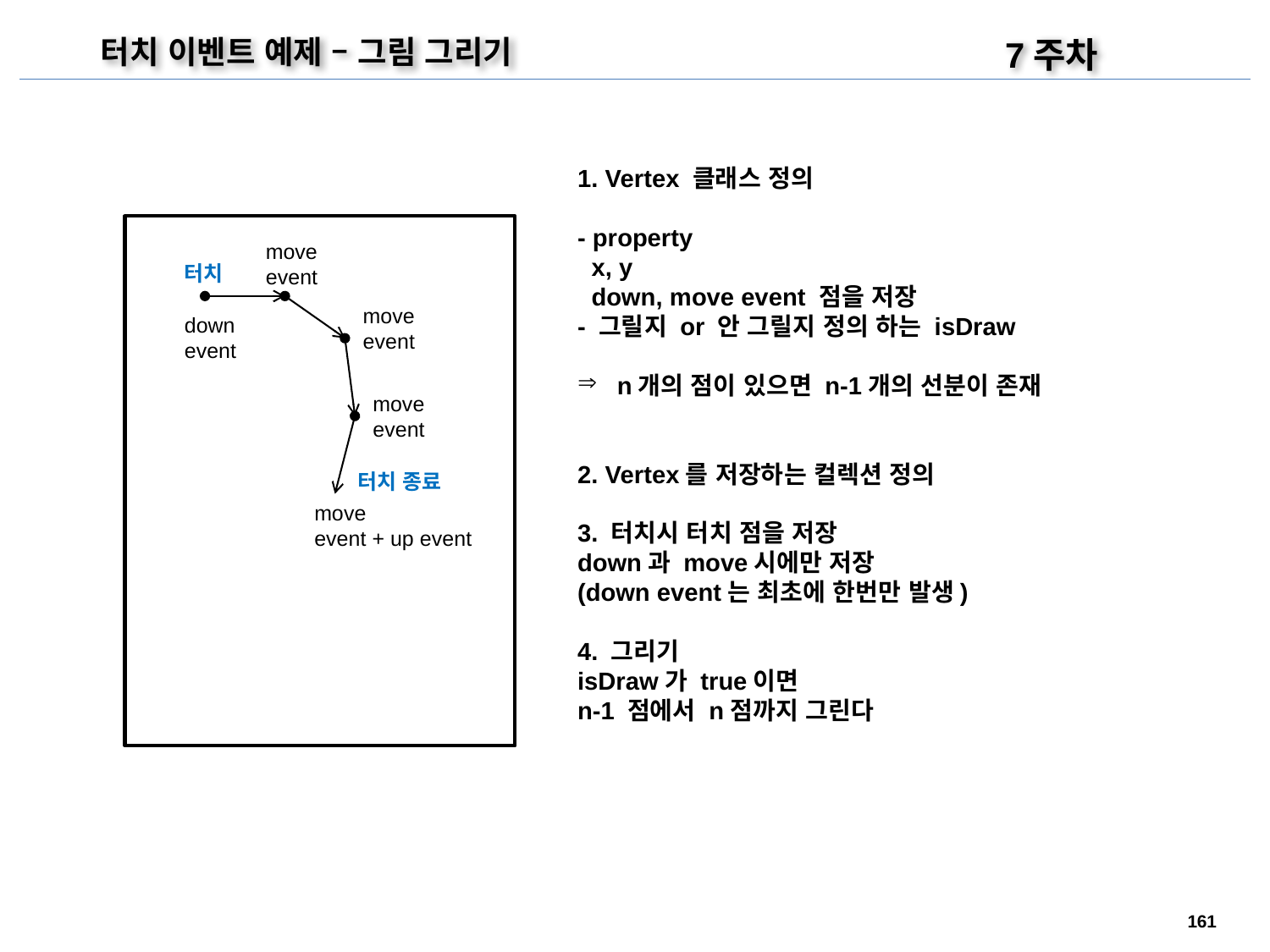

7주차
터치 이벤트 예제 – 그림 그리기
1. Vertex 클래스 정의

- property
  x, y
  down, move event 점을 저장
- 그릴지 or 안 그릴지 정의 하는 isDraw

n개의 점이 있으면 n-1개의 선분이 존재

2. Vertex를 저장하는 컬렉션 정의

3. 터치시 터치 점을 저장
down과 move시에만 저장
(down event는 최초에 한번만 발생)

4. 그리기
isDraw가 true이면
n-1 점에서 n점까지 그린다

move
event
터치
move
event
down
event
move
event
터치 종료
move
event + up event